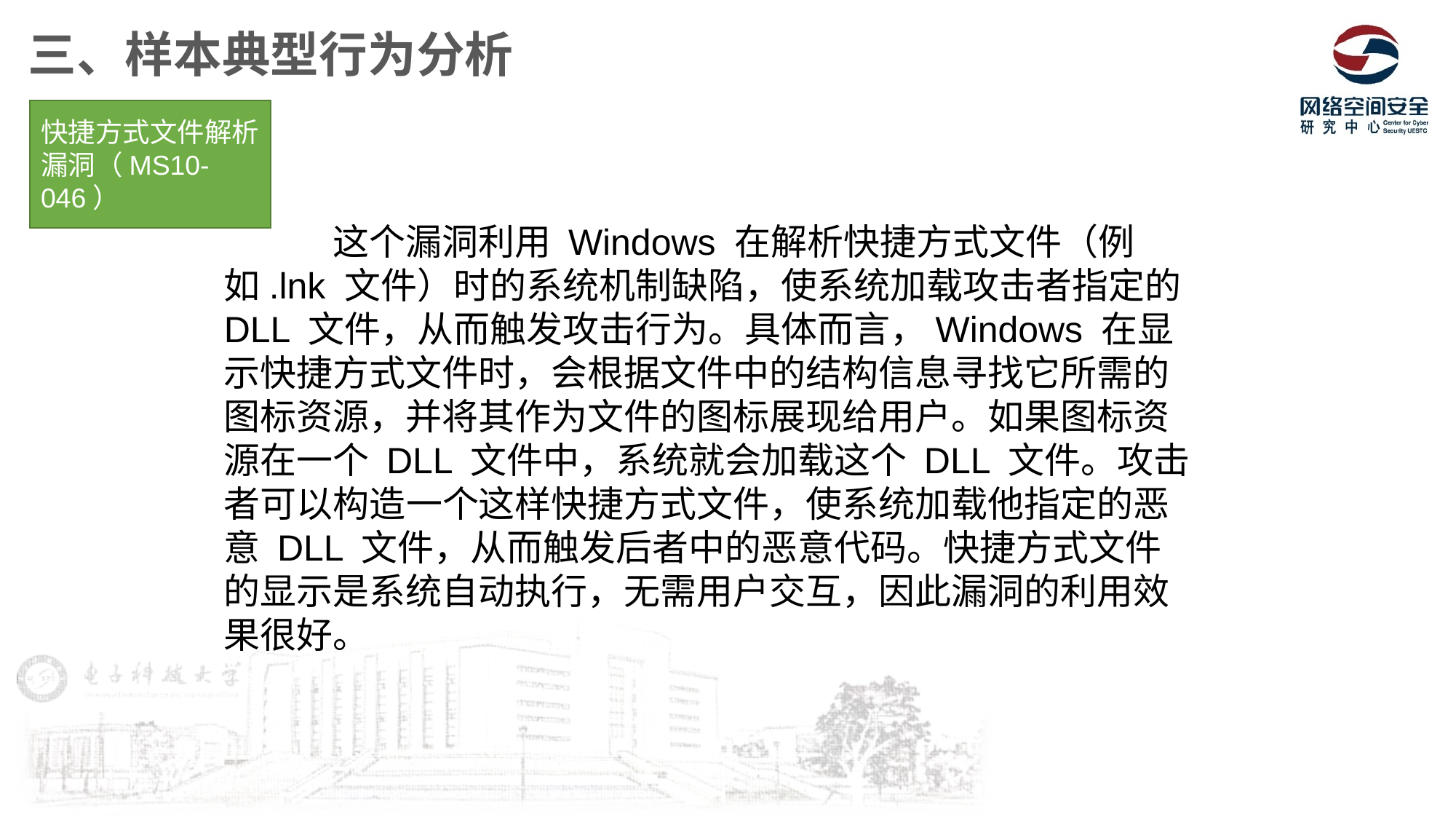

三、样本典型行为分析
快捷方式文件解析漏洞（MS10-046）
	这个漏洞利用 Windows 在解析快捷方式文件（例如.lnk 文件）时的系统机制缺陷，使系统加载攻击者指定的 DLL 文件，从而触发攻击行为。具体而言，Windows 在显示快捷方式文件时，会根据文件中的结构信息寻找它所需的图标资源，并将其作为文件的图标展现给用户。如果图标资源在一个 DLL 文件中，系统就会加载这个 DLL 文件。攻击者可以构造一个这样快捷方式文件，使系统加载他指定的恶意 DLL 文件，从而触发后者中的恶意代码。快捷方式文件的显示是系统自动执行，无需用户交互，因此漏洞的利用效果很好。